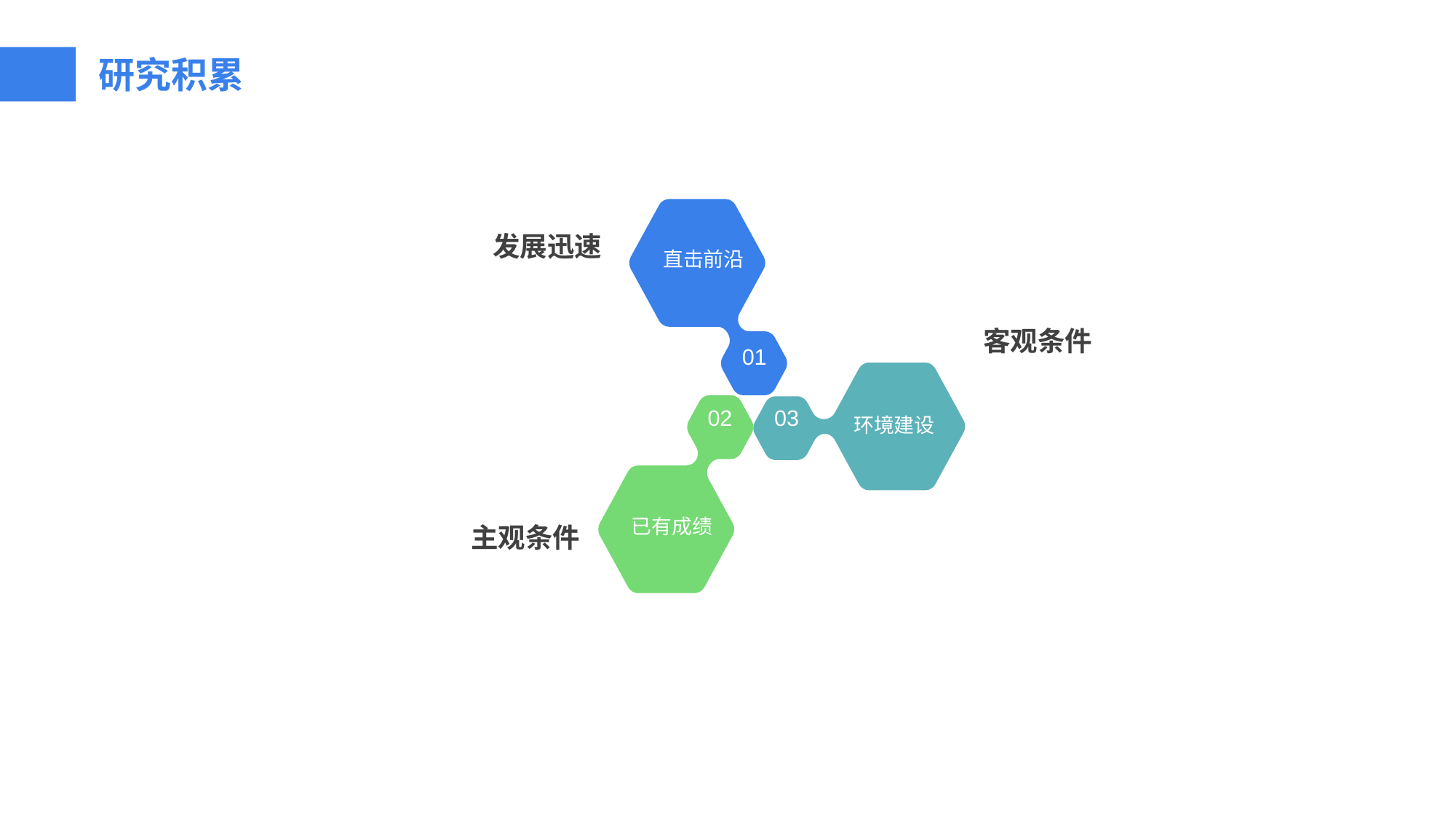

研究积累

直击前沿
01

02
03
环境建设
已有成绩
发展迅速
客观条件
主观条件